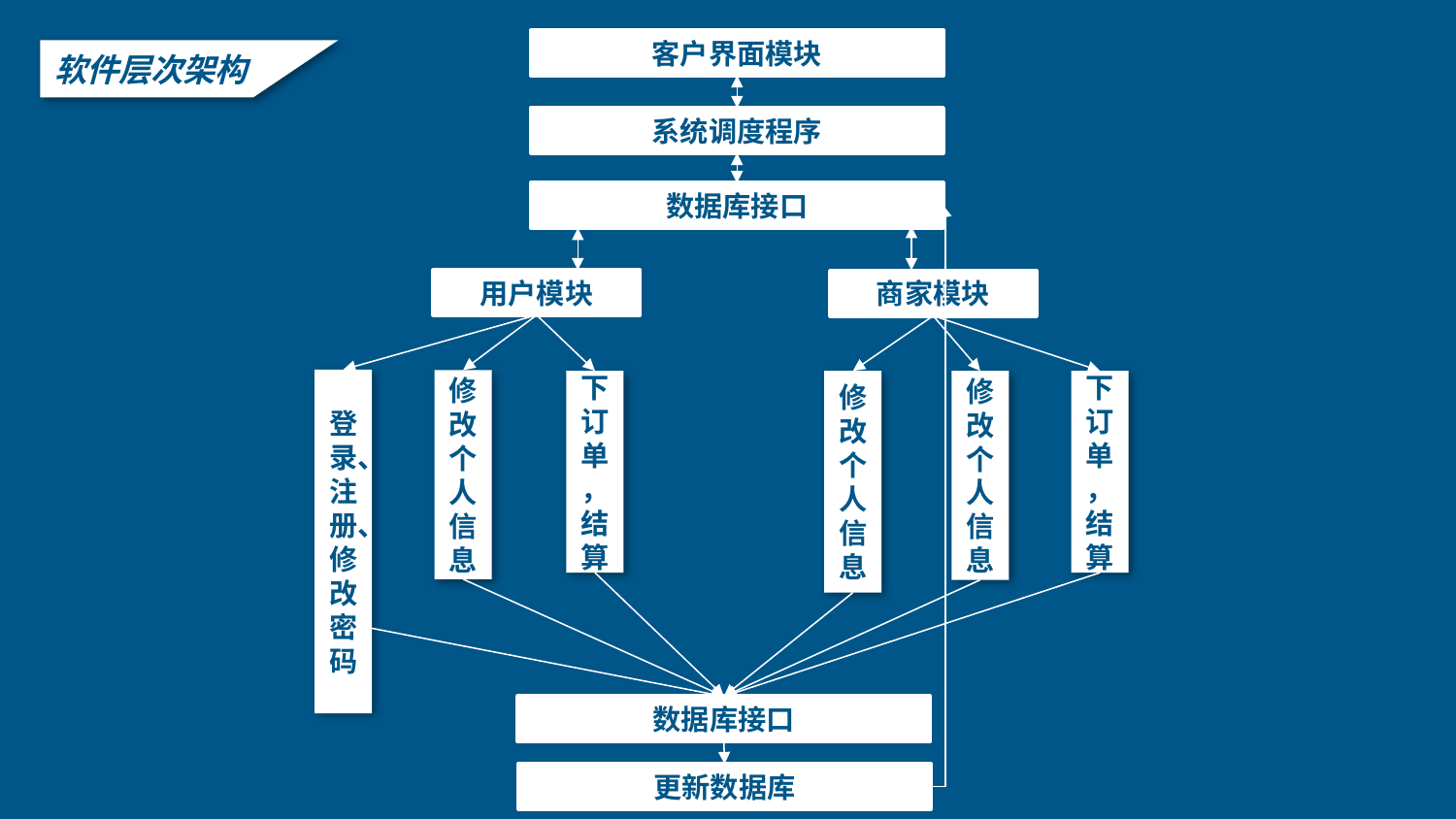

客户界面模块
软件层次架构
系统调度程序
数据库接口
用户模块
商家模块
登录、注册、修改密码
修改个人信息
下订单
，
结算
下订单
，
结算
修改个人信息
修改个人信息
数据库接口
更新数据库